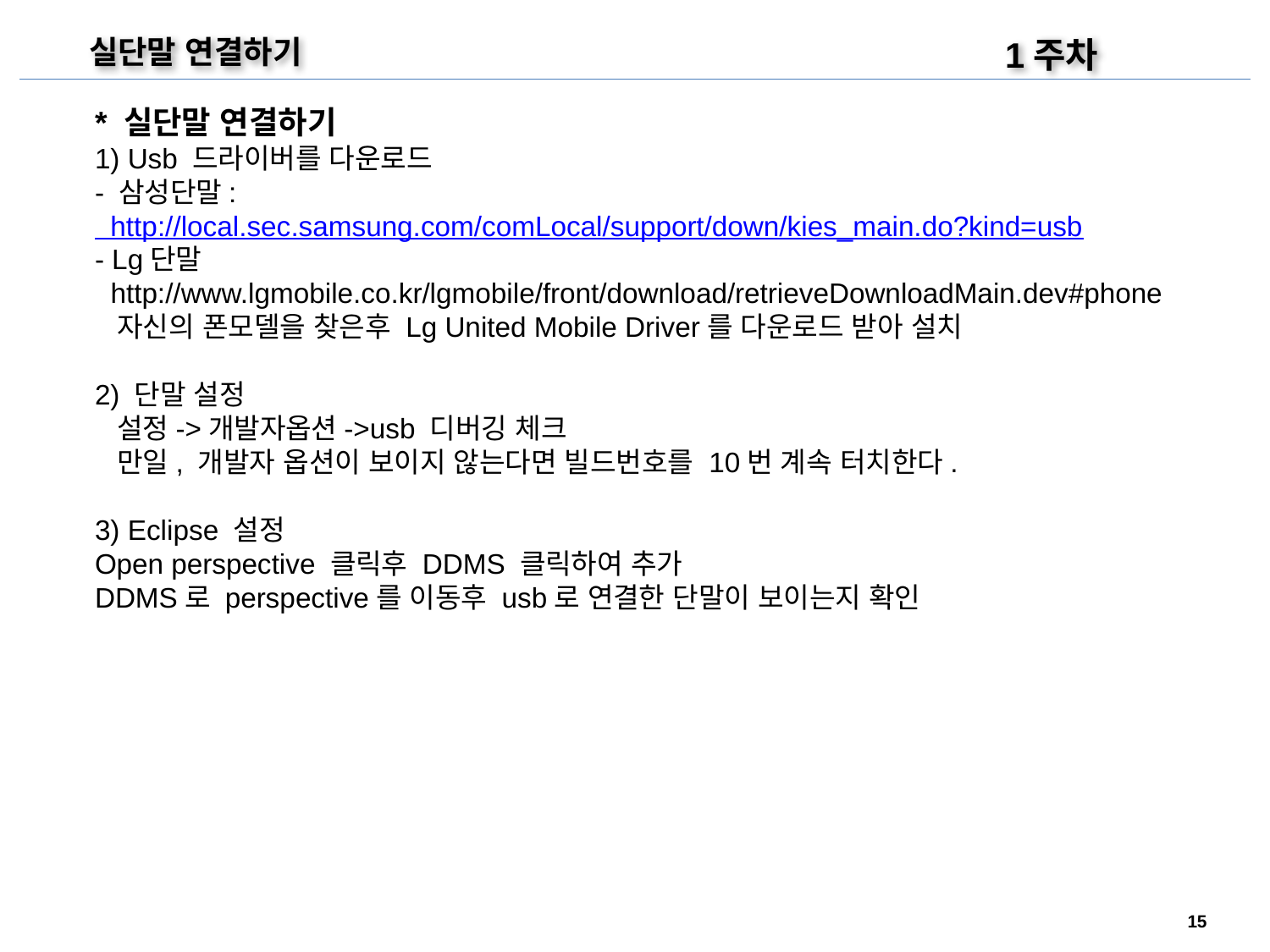

1주차
실단말 연결하기
* 실단말 연결하기
1) Usb 드라이버를 다운로드
- 삼성단말:
  http://local.sec.samsung.com/comLocal/support/down/kies_main.do?kind=usb
- Lg단말
  http://www.lgmobile.co.kr/lgmobile/front/download/retrieveDownloadMain.dev#phone
  자신의 폰모델을 찾은후 Lg United Mobile Driver를 다운로드 받아 설치

2) 단말 설정
  설정->개발자옵션->usb 디버깅 체크
  만일, 개발자 옵션이 보이지 않는다면 빌드번호를 10번 계속 터치한다.

3) Eclipse 설정
Open perspective 클릭후 DDMS 클릭하여 추가
DDMS로 perspective를 이동후 usb로 연결한 단말이 보이는지 확인